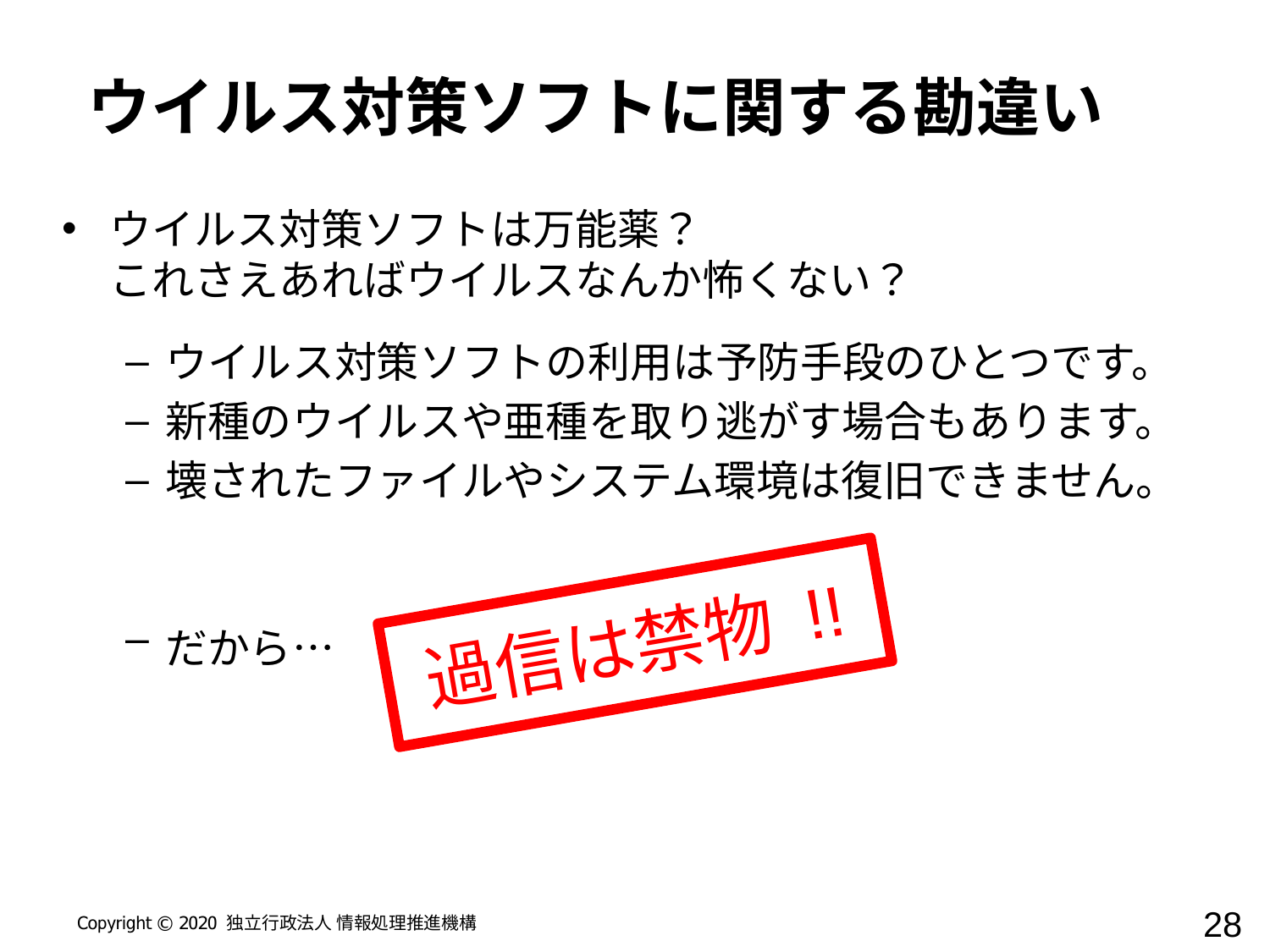

# ウイルス対策ソフトに関する勘違い
ウイルス対策ソフトは万能薬？
これさえあればウイルスなんか怖くない？
ウイルス対策ソフトの利用は予防手段のひとつです。
新種のウイルスや亜種を取り逃がす場合もあります。
壊されたファイルやシステム環境は復旧できません。
だから…過信は禁物!!
過信は禁物 !!